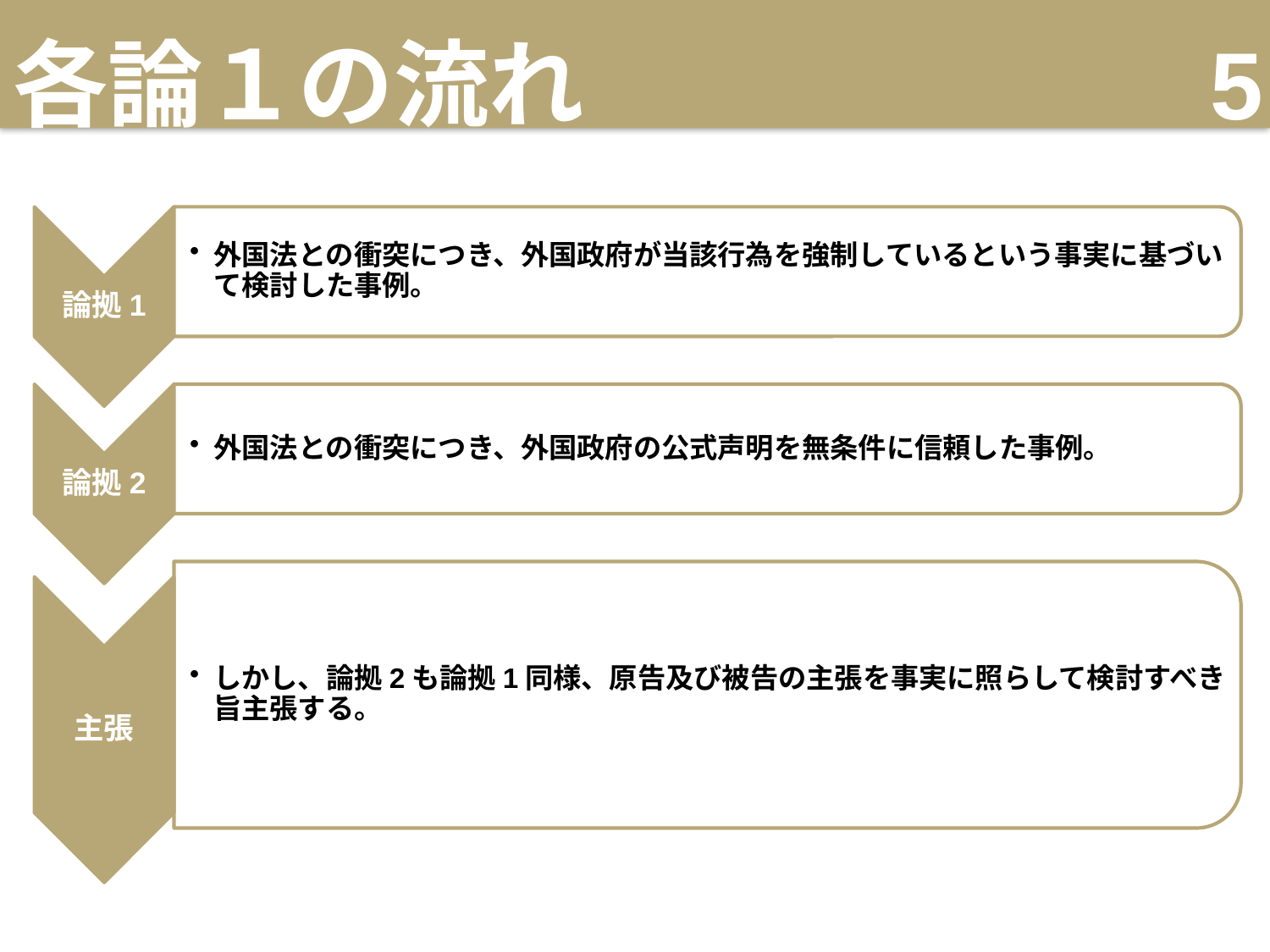

# 各論１の流れ
5
論拠1
外国法との衝突につき、外国政府が当該行為を強制しているという事実に基づいて検討した事例。
論拠2
外国法との衝突につき、外国政府の公式声明を無条件に信頼した事例。
主張
しかし、論拠2も論拠1同様、原告及び被告の主張を事実に照らして検討すべき旨主張する。